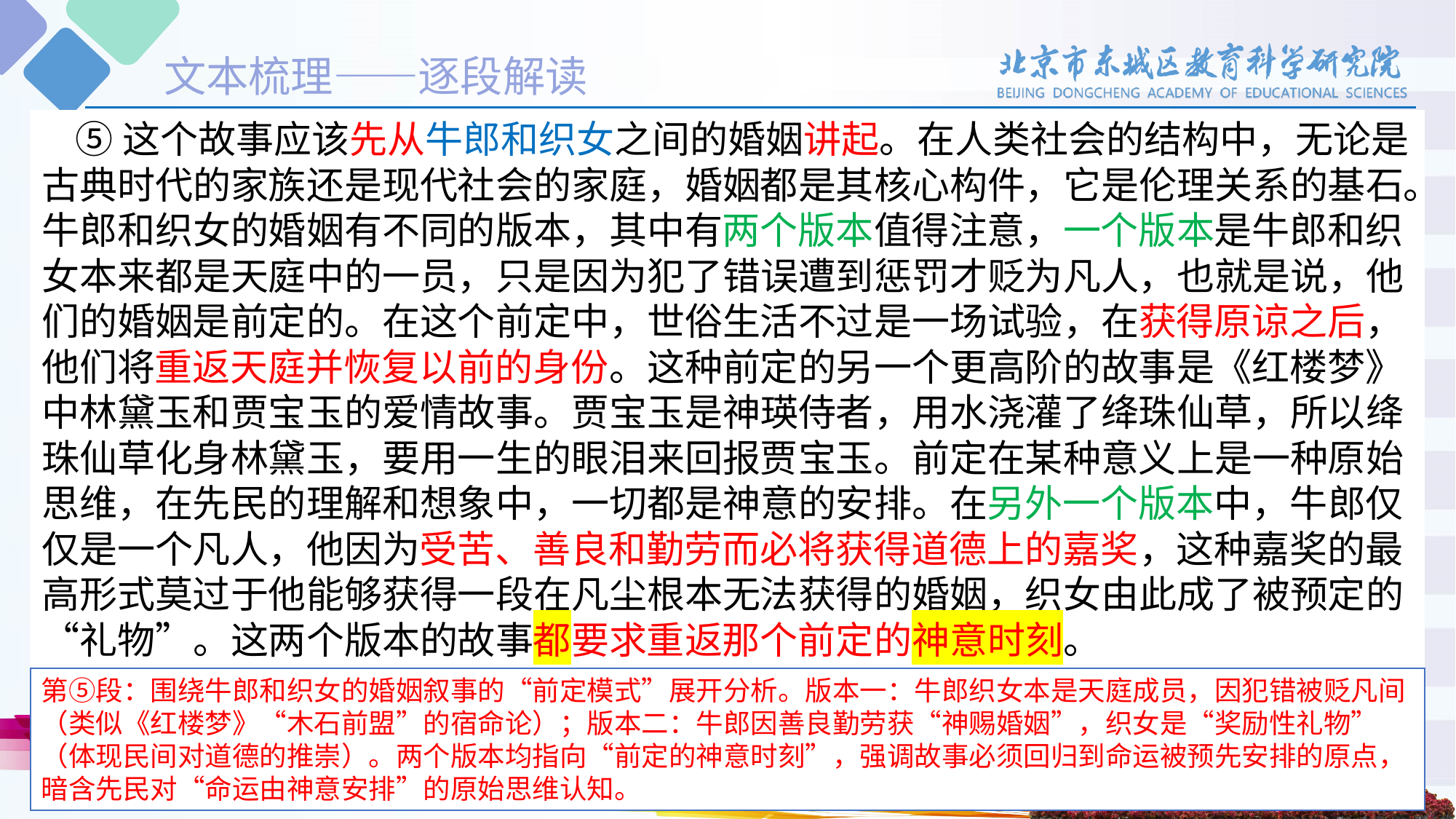

文本梳理——逐段解读
    ⑤这个故事应该先从牛郎和织女之间的婚姻讲起。在人类社会的结构中，无论是古典时代的家族还是现代社会的家庭，婚姻都是其核心构件，它是伦理关系的基石。牛郎和织女的婚姻有不同的版本，其中有两个版本值得注意，一个版本是牛郎和织女本来都是天庭中的一员，只是因为犯了错误遭到惩罚才贬为凡人，也就是说，他们的婚姻是前定的。在这个前定中，世俗生活不过是一场试验，在获得原谅之后，他们将重返天庭并恢复以前的身份。这种前定的另一个更高阶的故事是《红楼梦》中林黛玉和贾宝玉的爱情故事。贾宝玉是神瑛侍者，用水浇灌了绛珠仙草，所以绛珠仙草化身林黛玉，要用一生的眼泪来回报贾宝玉。前定在某种意义上是一种原始思维，在先民的理解和想象中，一切都是神意的安排。在另外一个版本中，牛郎仅仅是一个凡人，他因为受苦、善良和勤劳而必将获得道德上的嘉奖，这种嘉奖的最高形式莫过于他能够获得一段在凡尘根本无法获得的婚姻，织女由此成了被预定的“礼物”。这两个版本的故事都要求重返那个前定的神意时刻。
第⑤段：围绕牛郎和织女的婚姻叙事的“前定模式”展开分析。版本一：牛郎织女本是天庭成员，因犯错被贬凡间（类似《红楼梦》“木石前盟”的宿命论）；版本二：牛郎因善良勤劳获“神赐婚姻”，织女是“奖励性礼物”（体现民间对道德的推崇）。两个版本均指向“前定的神意时刻”，强调故事必须回归到命运被预先安排的原点，暗含先民对“命运由神意安排”的原始思维认知。